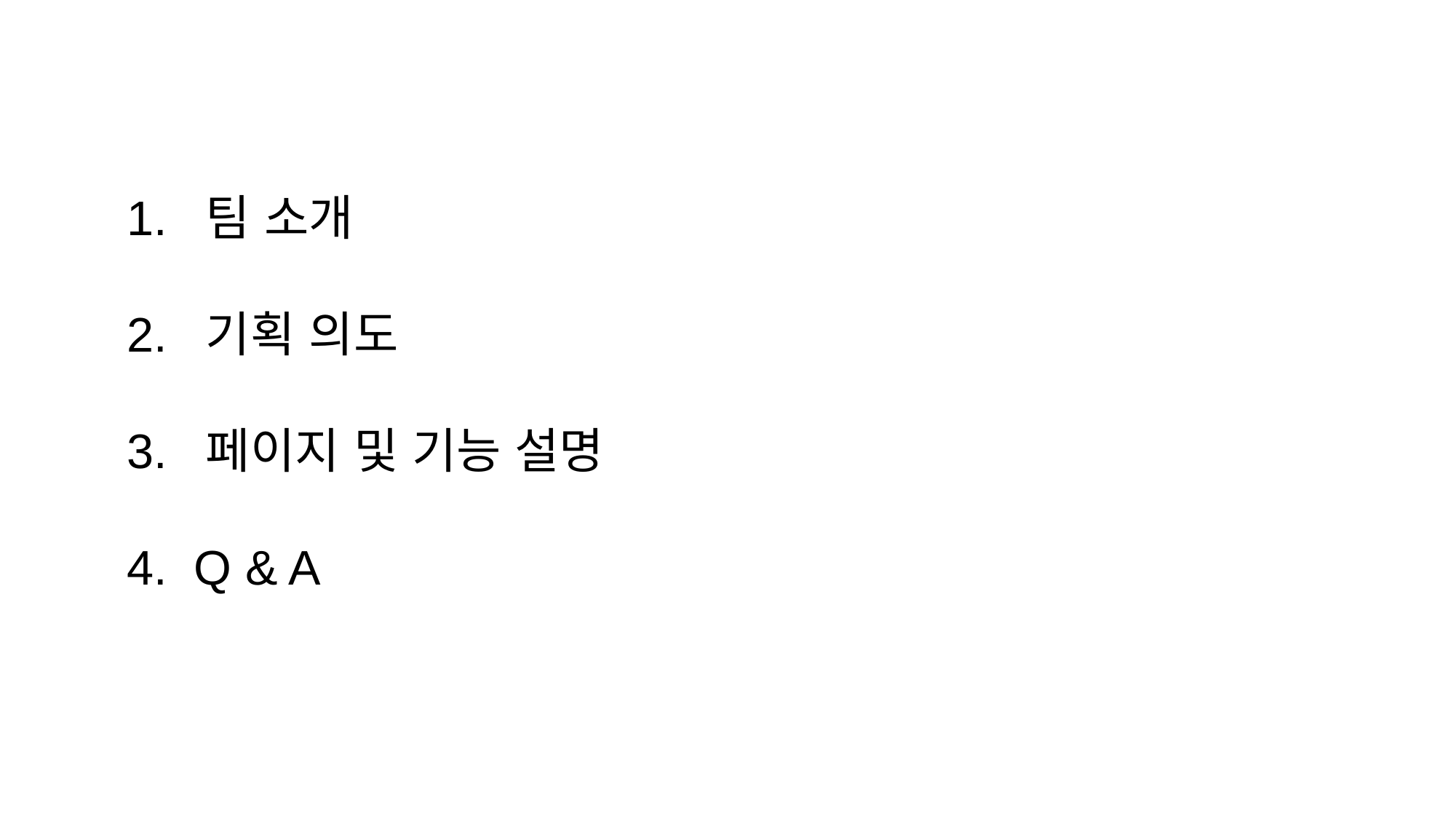

1.  팀 소개

2.  기획 의도

3.  페이지 및 기능 설명

4.  Q & A